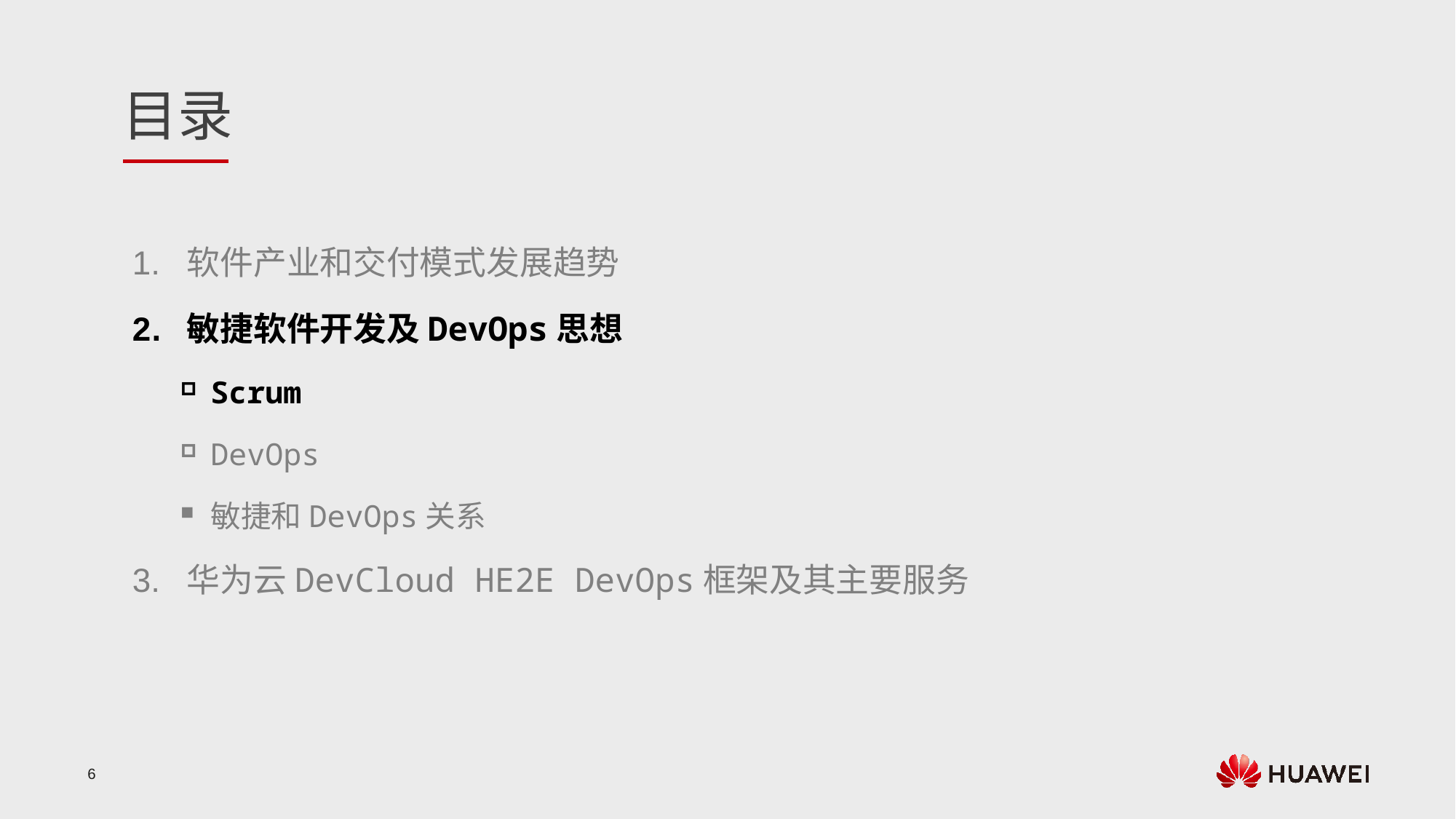

软件产业和交付模式发展趋势
敏捷软件开发及DevOps思想
Scrum
DevOps
敏捷和DevOps关系
华为云DevCloud HE2E DevOps框架及其主要服务